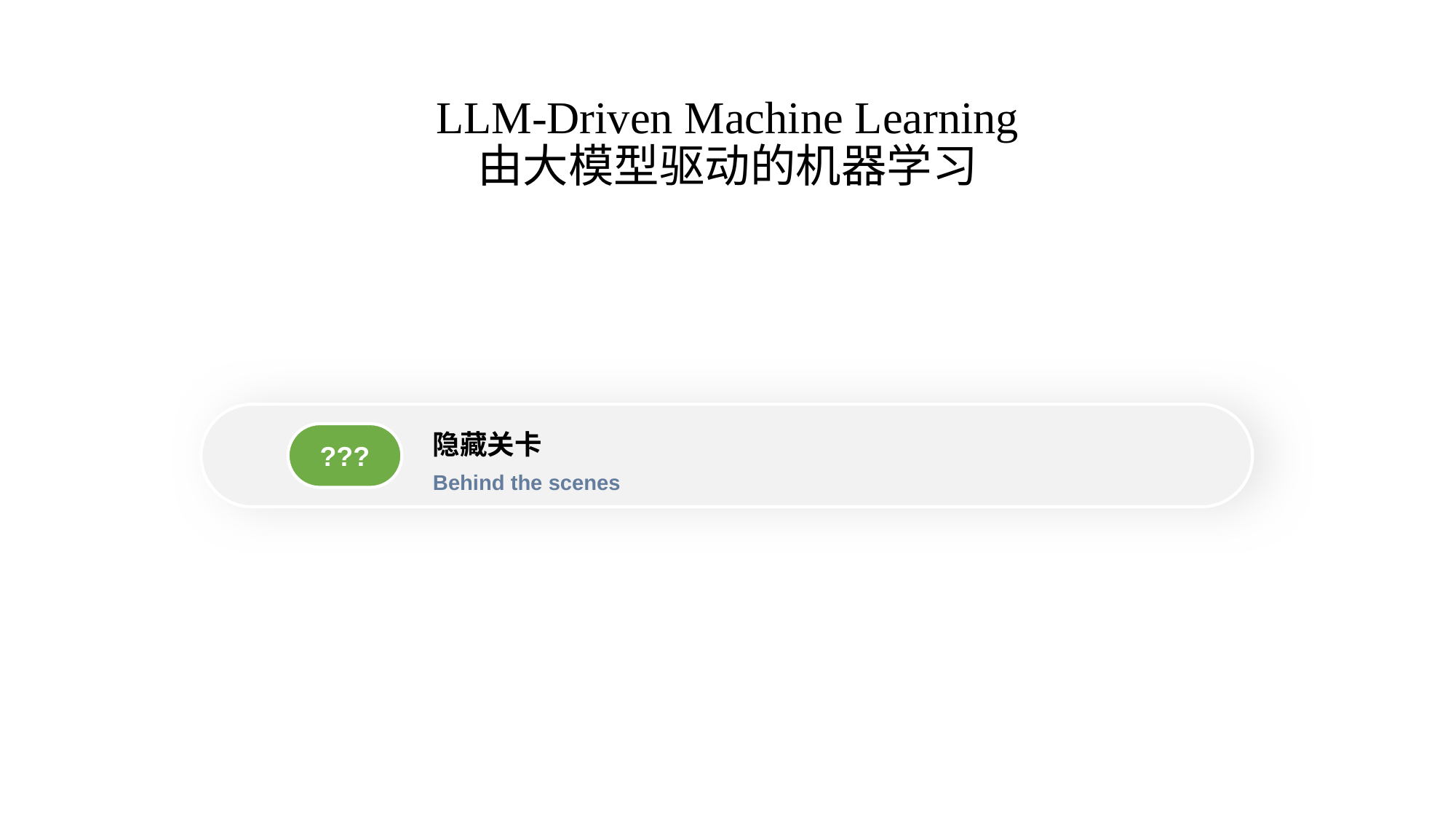

# LLM-Driven Machine Learning 由大模型驱动的机器学习

隐藏关卡
Behind the scenes
???